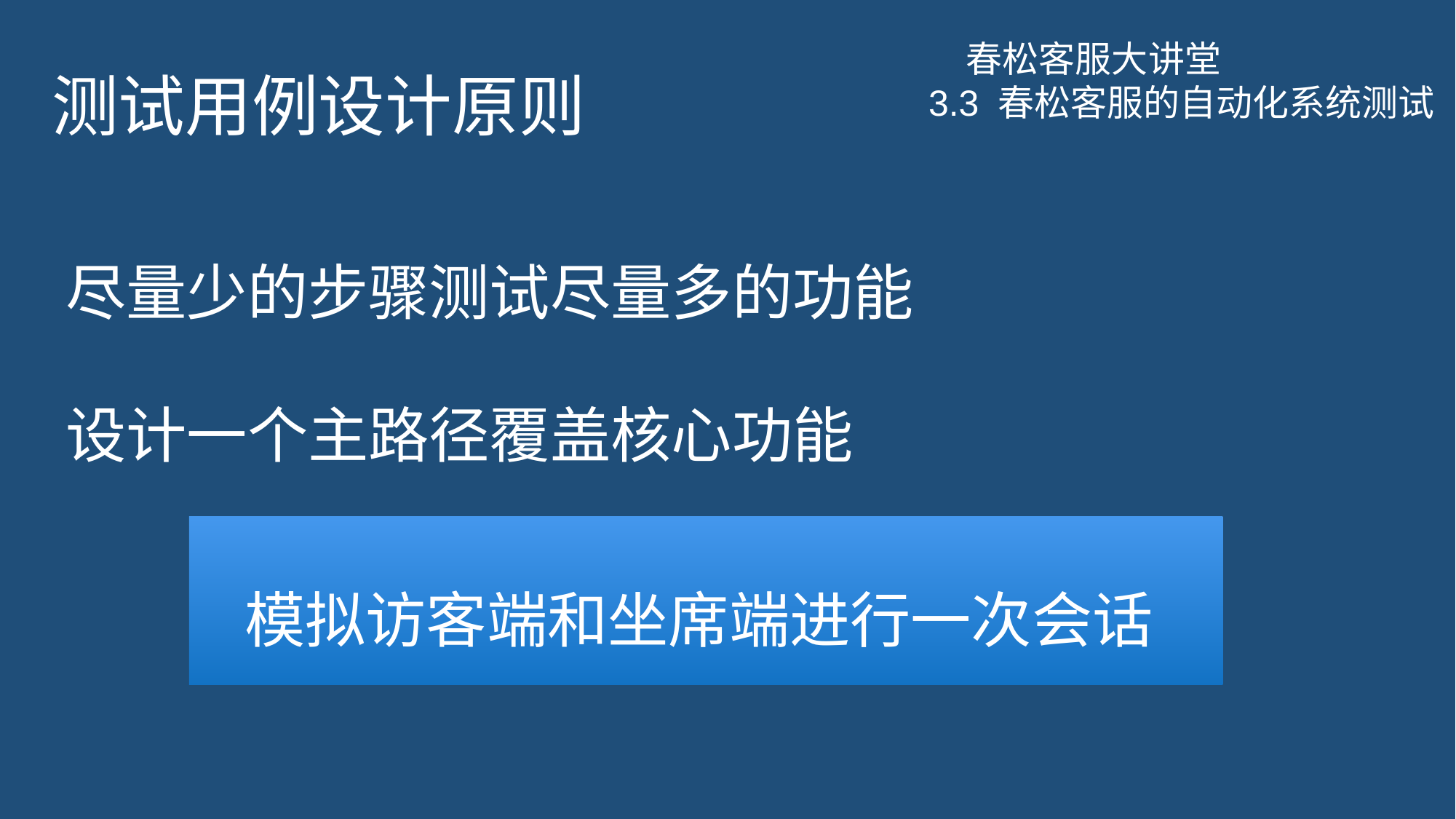

# 测试用例设计原则
春松客服大讲堂
3.3 春松客服的自动化系统测试
尽量少的步骤测试尽量多的功能
设计一个主路径覆盖核心功能

模拟访客端和坐席端进行一次会话